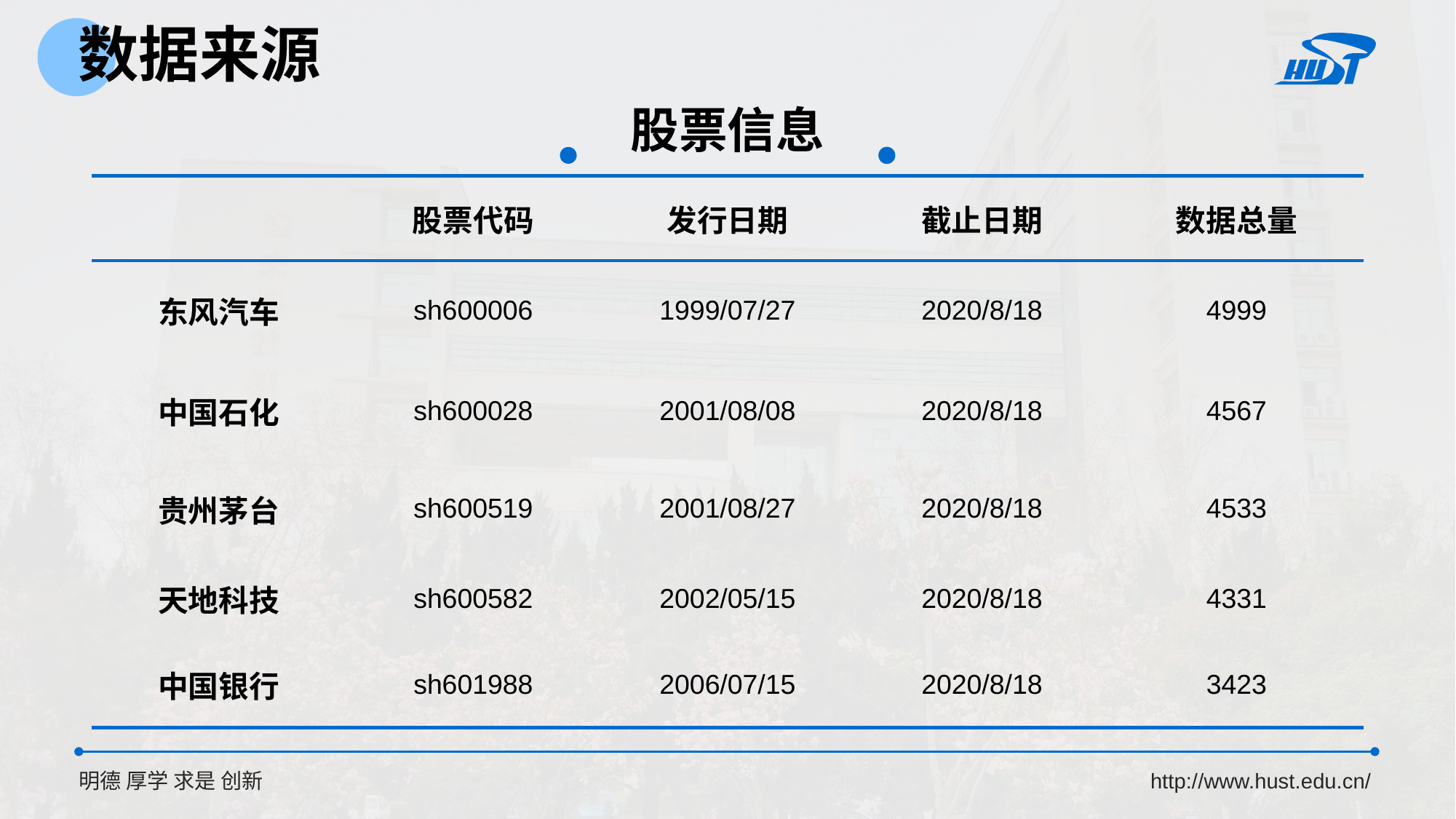

数据来源
股票信息

|  | 股票代码 | 发行日期 | 截止日期 | 数据总量 |
| --- | --- | --- | --- | --- |
| 东风汽车 | sh600006 | 1999/07/27 | 2020/8/18 | 4999 |
| 中国石化 | sh600028 | 2001/08/08 | 2020/8/18 | 4567 |
| 贵州茅台 | sh600519 | 2001/08/27 | 2020/8/18 | 4533 |
| 天地科技 | sh600582 | 2002/05/15 | 2020/8/18 | 4331 |
| 中国银行 | sh601988 | 2006/07/15 | 2020/8/18 | 3423 |